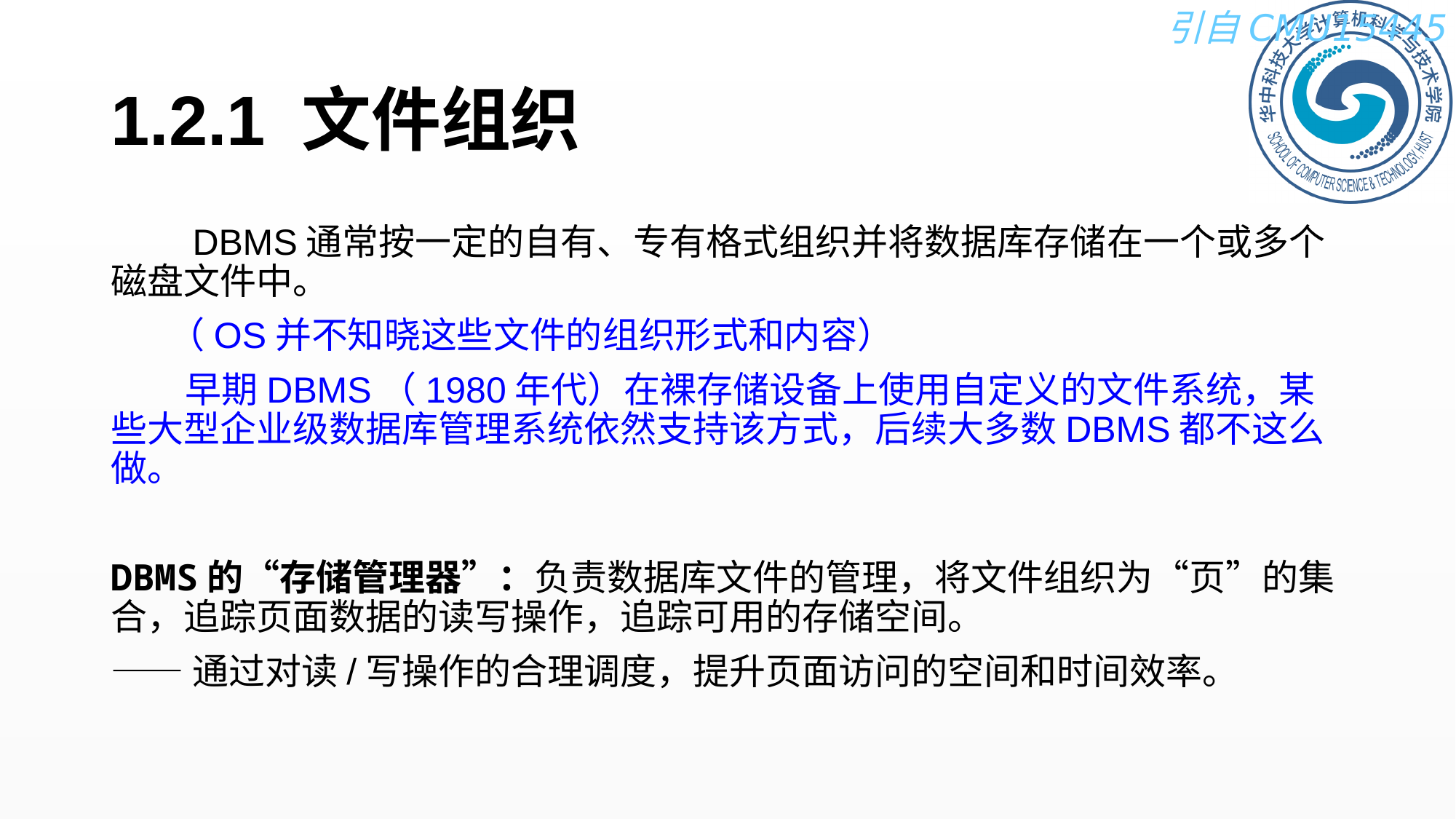

# 1.2.1 文件组织
        DBMS通常按一定的自有、专有格式组织并将数据库存储在一个或多个磁盘文件中。
      （OS并不知晓这些文件的组织形式和内容）
        早期DBMS（1980年代）在裸存储设备上使用自定义的文件系统，某些大型企业级数据库管理系统依然支持该方式，后续大多数DBMS都不这么做。

DBMS的“存储管理器”：负责数据库文件的管理，将文件组织为“页”的集合，追踪页面数据的读写操作，追踪可用的存储空间。
——通过对读/写操作的合理调度，提升页面访问的空间和时间效率。
18